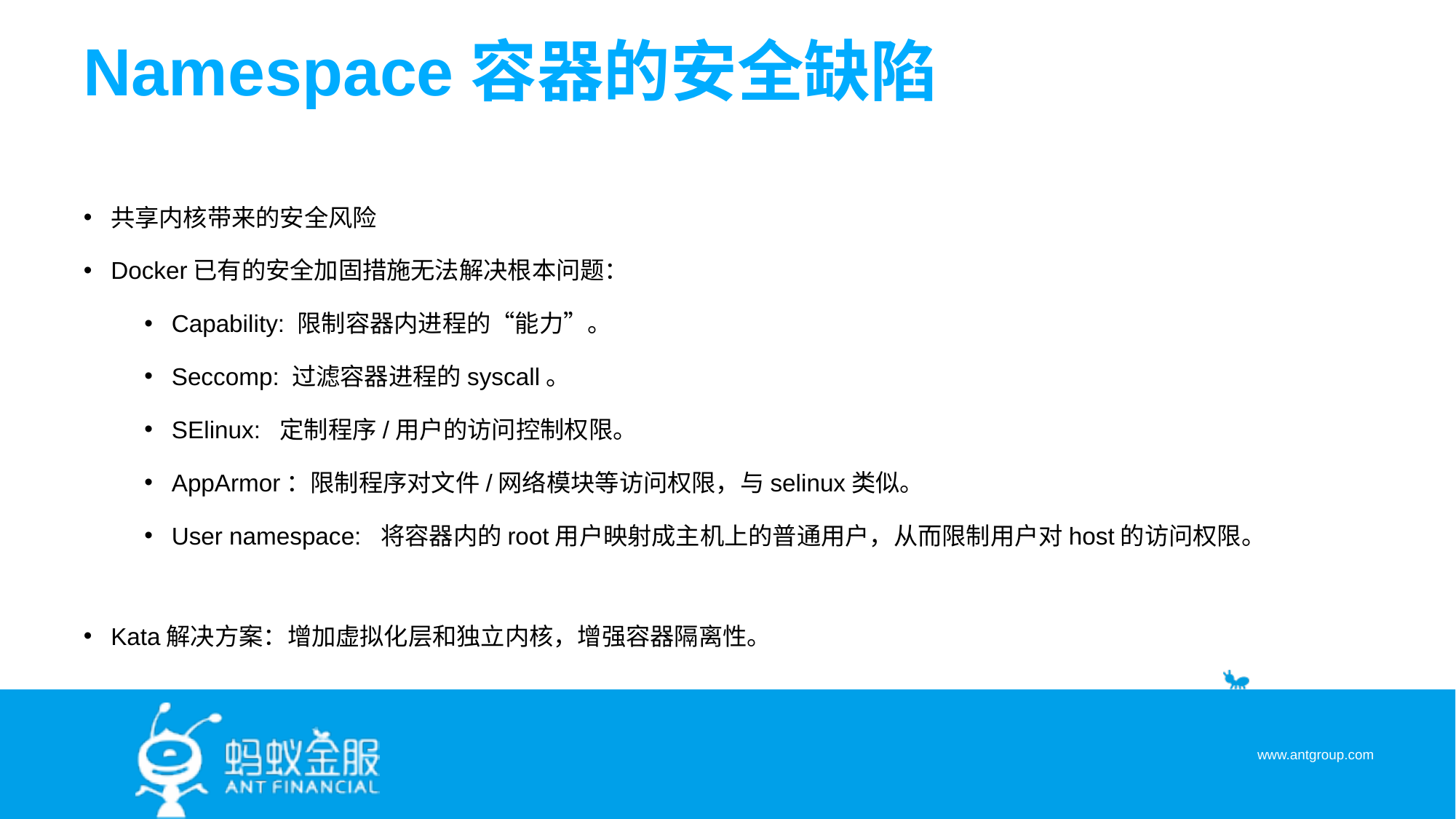

# Namespace容器的安全缺陷
共享内核带来的安全风险
Docker已有的安全加固措施无法解决根本问题：
Capability: 限制容器内进程的“能力”。
Seccomp: 过滤容器进程的syscall。
SElinux:  定制程序/用户的访问控制权限。
AppArmor：限制程序对文件/网络模块等访问权限，与selinux类似。
User namespace:  将容器内的root用户映射成主机上的普通用户，从而限制用户对host的访问权限。

Kata解决方案：增加虚拟化层和独立内核，增强容器隔离性。